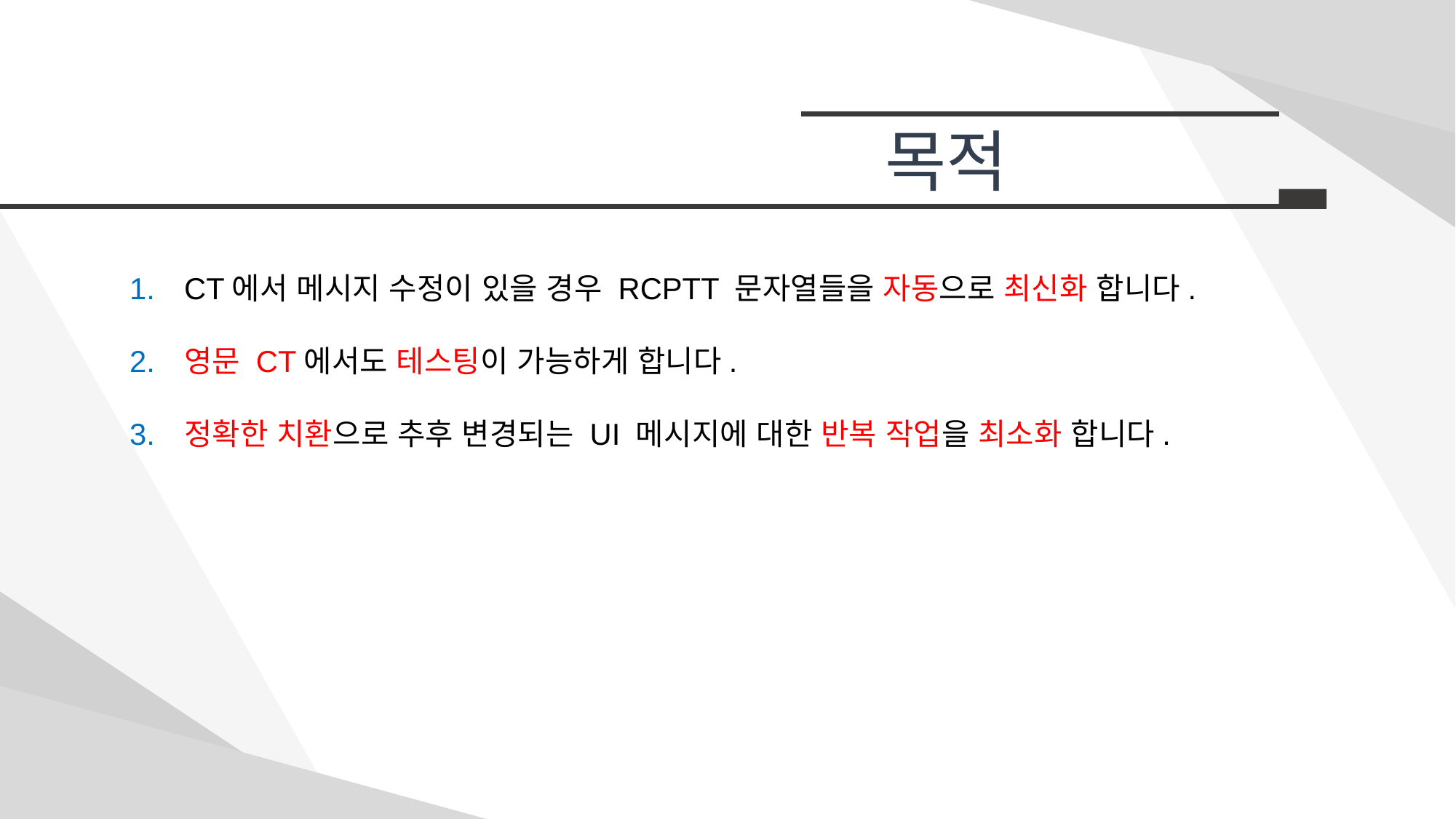

목적

CT에서 메시지 수정이 있을 경우 RCPTT 문자열들을 자동으로 최신화 합니다.

영문 CT에서도 테스팅이 가능하게 합니다.

정확한 치환으로 추후 변경되는 UI 메시지에 대한 반복 작업을 최소화 합니다.